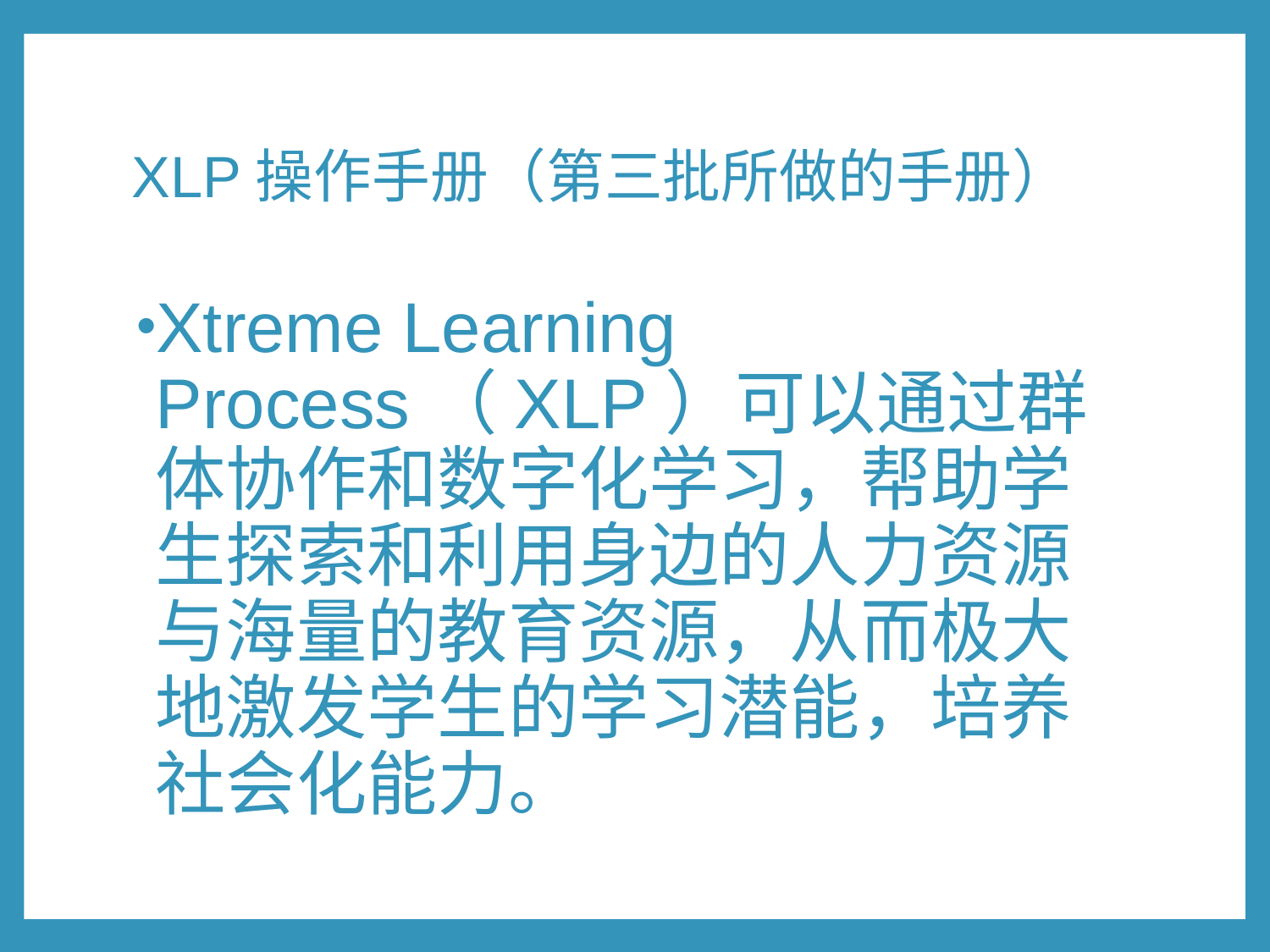

# XLP操作手册（第三批所做的手册）
Xtreme Learning Process（XLP）可以通过群体协作和数字化学习，帮助学生探索和利用身边的人力资源与海量的教育资源，从而极大地激发学生的学习潜能，培养社会化能力。